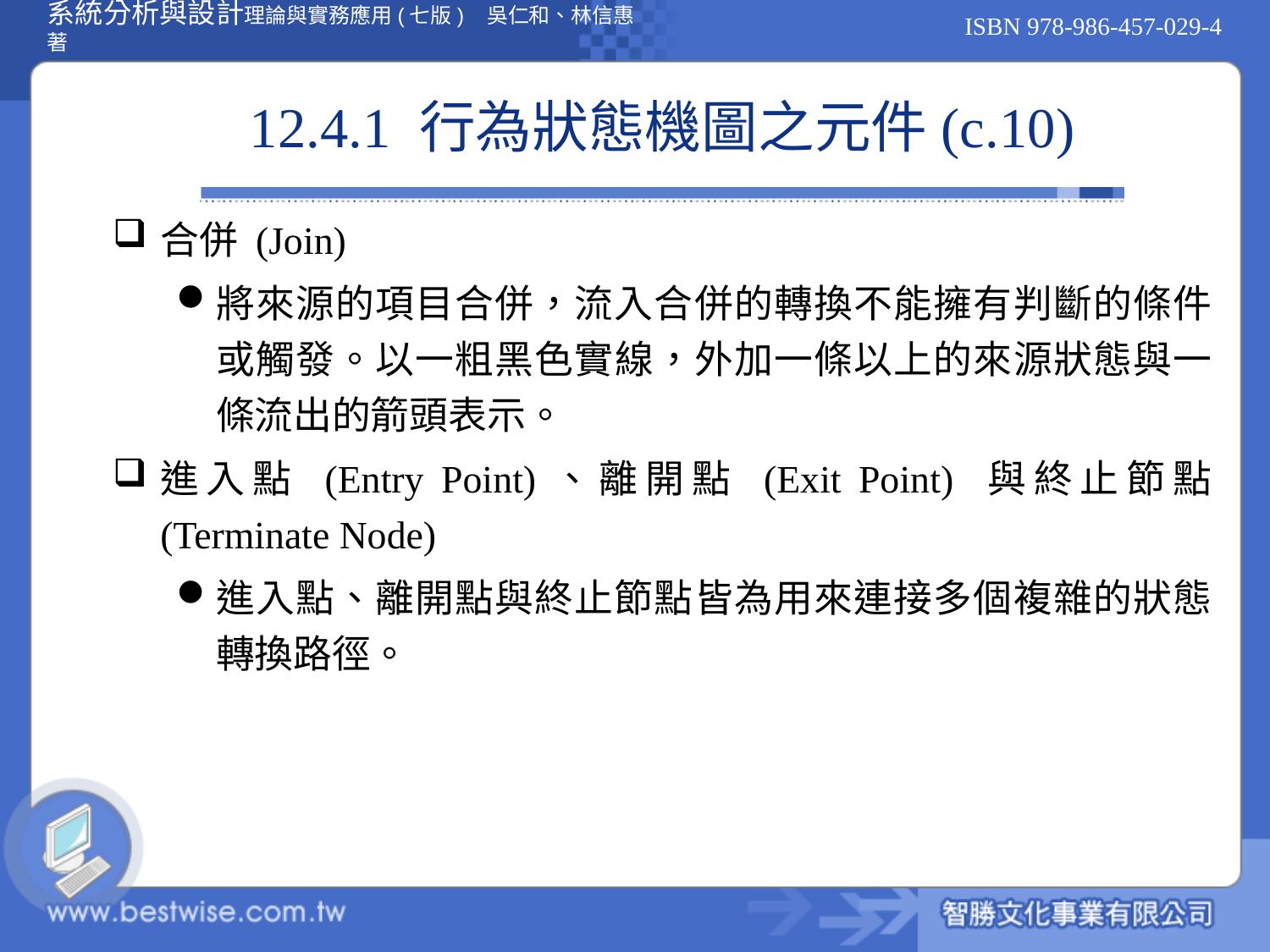

# 12.4.1 行為狀態機圖之元件(c.10)
合併 (Join)
將來源的項目合併，流入合併的轉換不能擁有判斷的條件或觸發。以一粗黑色實線，外加一條以上的來源狀態與一條流出的箭頭表示。
進入點 (Entry Point)、離開點 (Exit Point) 與終止節點 (Terminate Node)
進入點、離開點與終止節點皆為用來連接多個複雜的狀態轉換路徑。